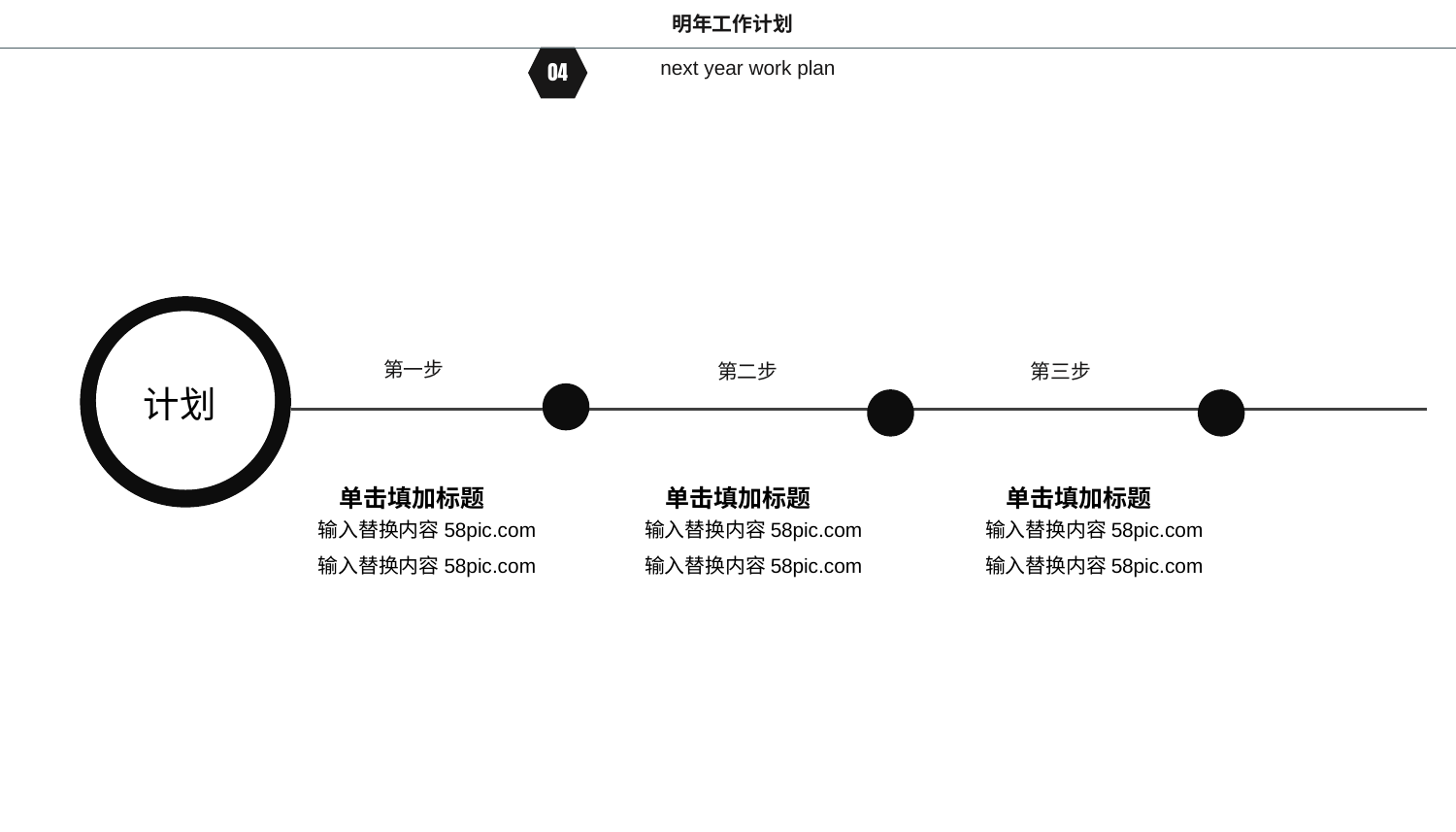

明年工作计划
04
next year work plan

第一步
第二步
第三步
计划

单击填加标题
单击填加标题
单击填加标题
输入替换内容58pic.com
输入替换内容58pic.com
输入替换内容58pic.com
输入替换内容58pic.com
输入替换内容58pic.com
输入替换内容58pic.com